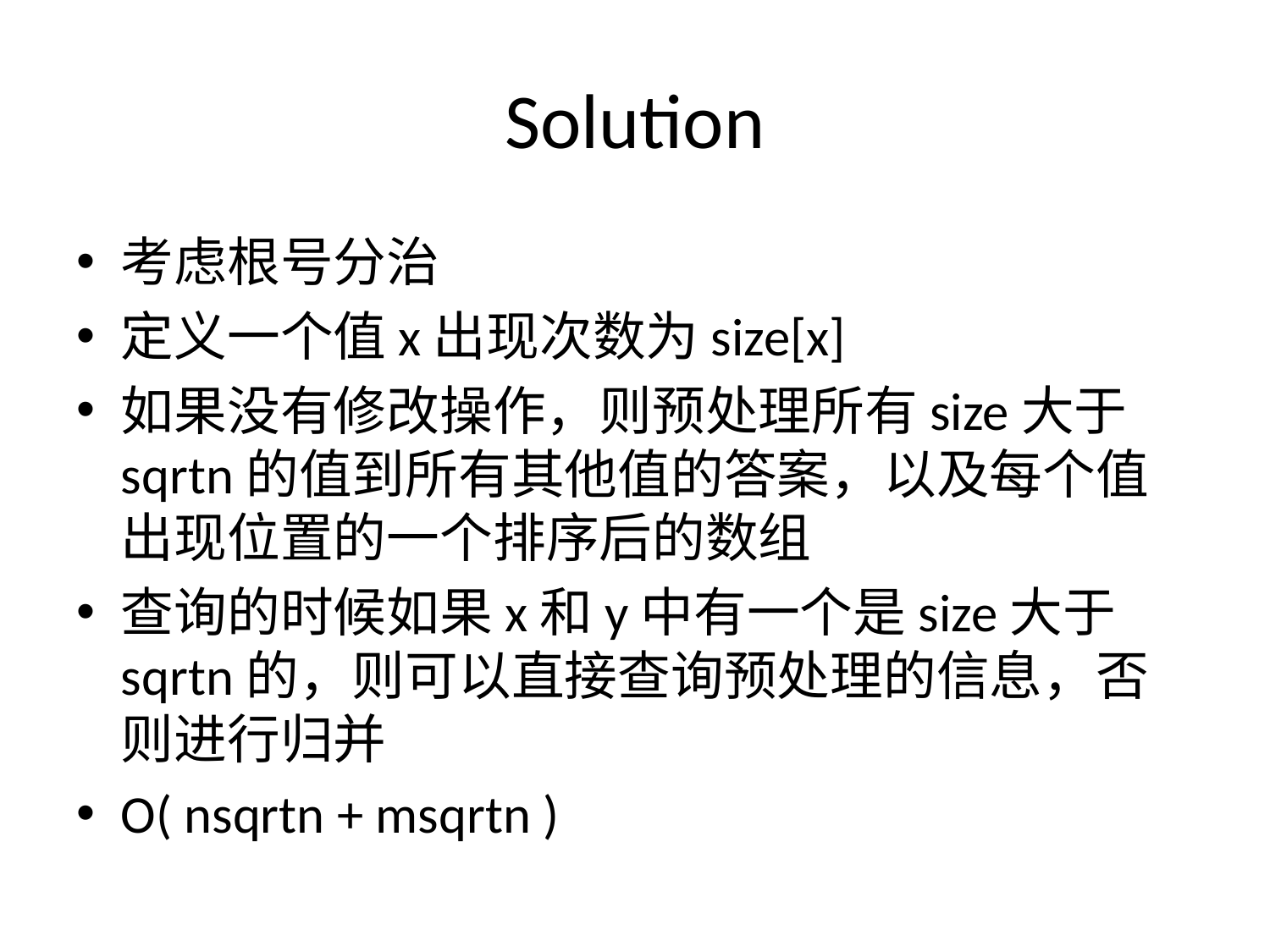

# Solution
考虑根号分治
定义一个值x出现次数为size[x]
如果没有修改操作，则预处理所有size大于sqrtn的值到所有其他值的答案，以及每个值出现位置的一个排序后的数组
查询的时候如果x和y中有一个是size大于sqrtn的，则可以直接查询预处理的信息，否则进行归并
O( nsqrtn + msqrtn )